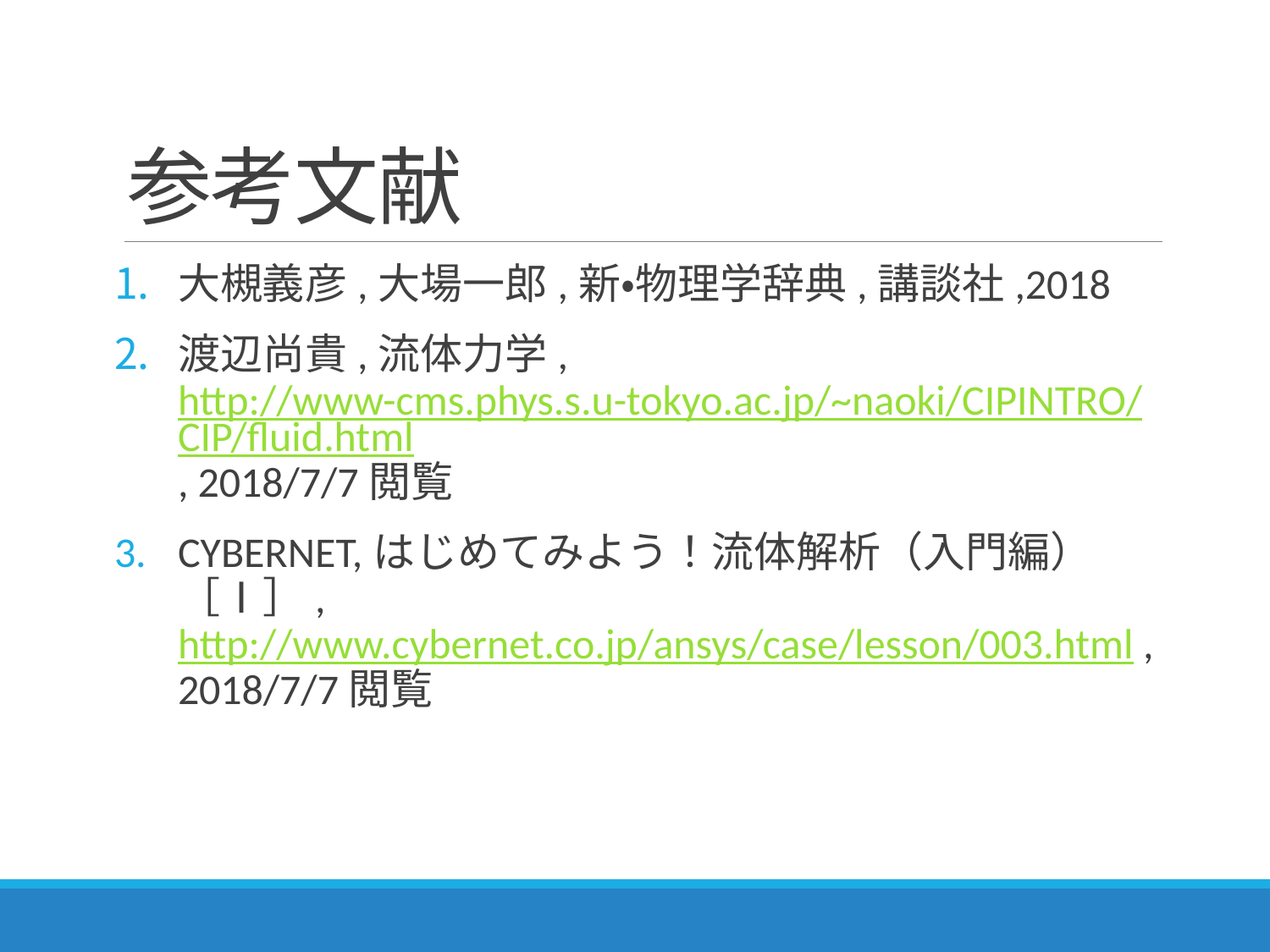

# 参考文献
大槻義彦,大場一郎,新・物理学辞典,講談社,2018
渡辺尚貴,流体力学,http://www-cms.phys.s.u-tokyo.ac.jp/~naoki/CIPINTRO/CIP/fluid.html, 2018/7/7閲覧
CYBERNET,はじめてみよう！流体解析（入門編）［Ⅰ］, http://www.cybernet.co.jp/ansys/case/lesson/003.html , 2018/7/7閲覧